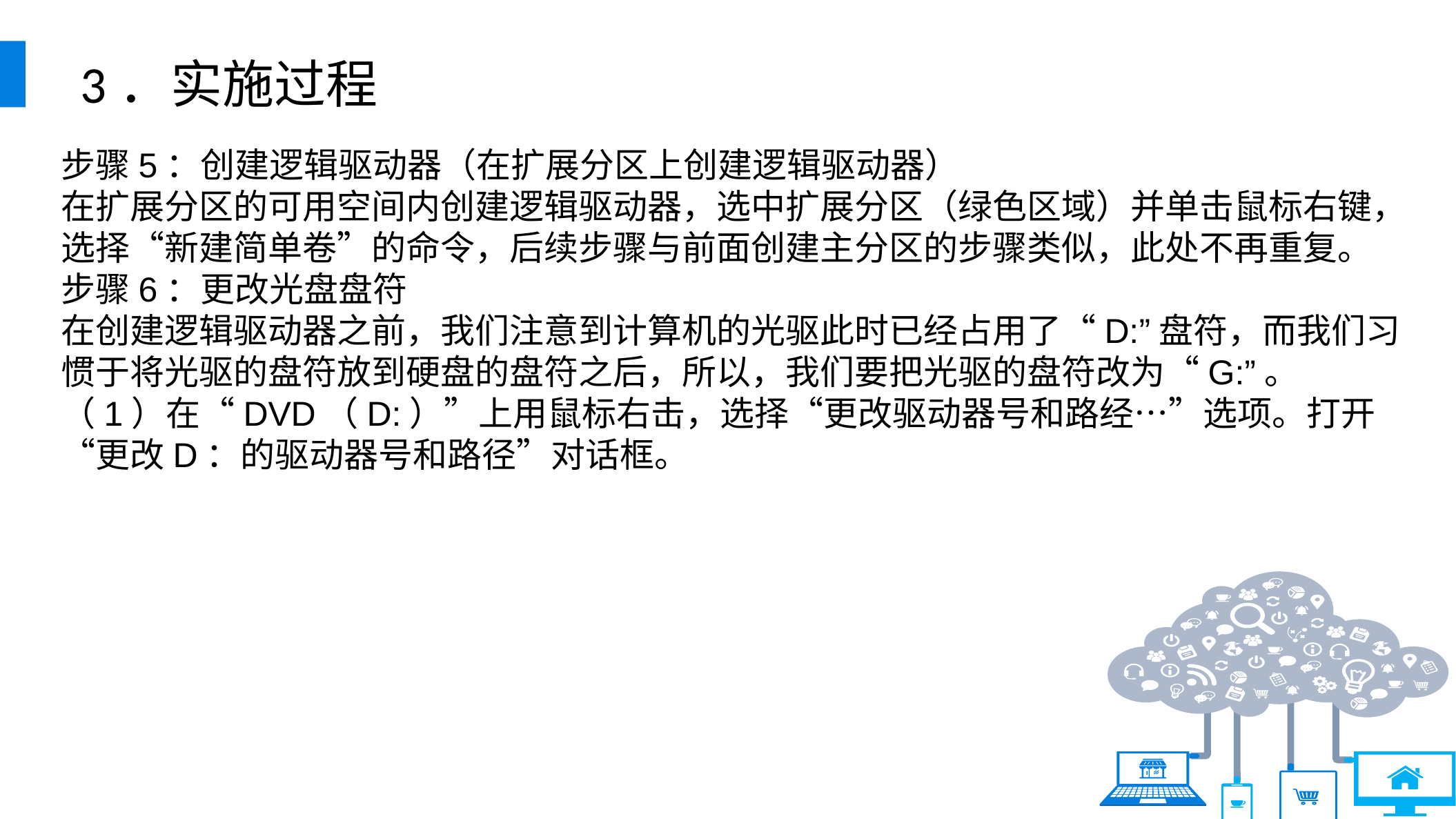

3．实施过程
步骤5：创建逻辑驱动器（在扩展分区上创建逻辑驱动器）
在扩展分区的可用空间内创建逻辑驱动器，选中扩展分区（绿色区域）并单击鼠标右键，选择“新建简单卷”的命令，后续步骤与前面创建主分区的步骤类似，此处不再重复。
步骤6：更改光盘盘符
在创建逻辑驱动器之前，我们注意到计算机的光驱此时已经占用了“D:”盘符，而我们习惯于将光驱的盘符放到硬盘的盘符之后，所以，我们要把光驱的盘符改为“G:”。
（1）在“DVD（D:）”上用鼠标右击，选择“更改驱动器号和路经…”选项。打开“更改D：的驱动器号和路径”对话框。